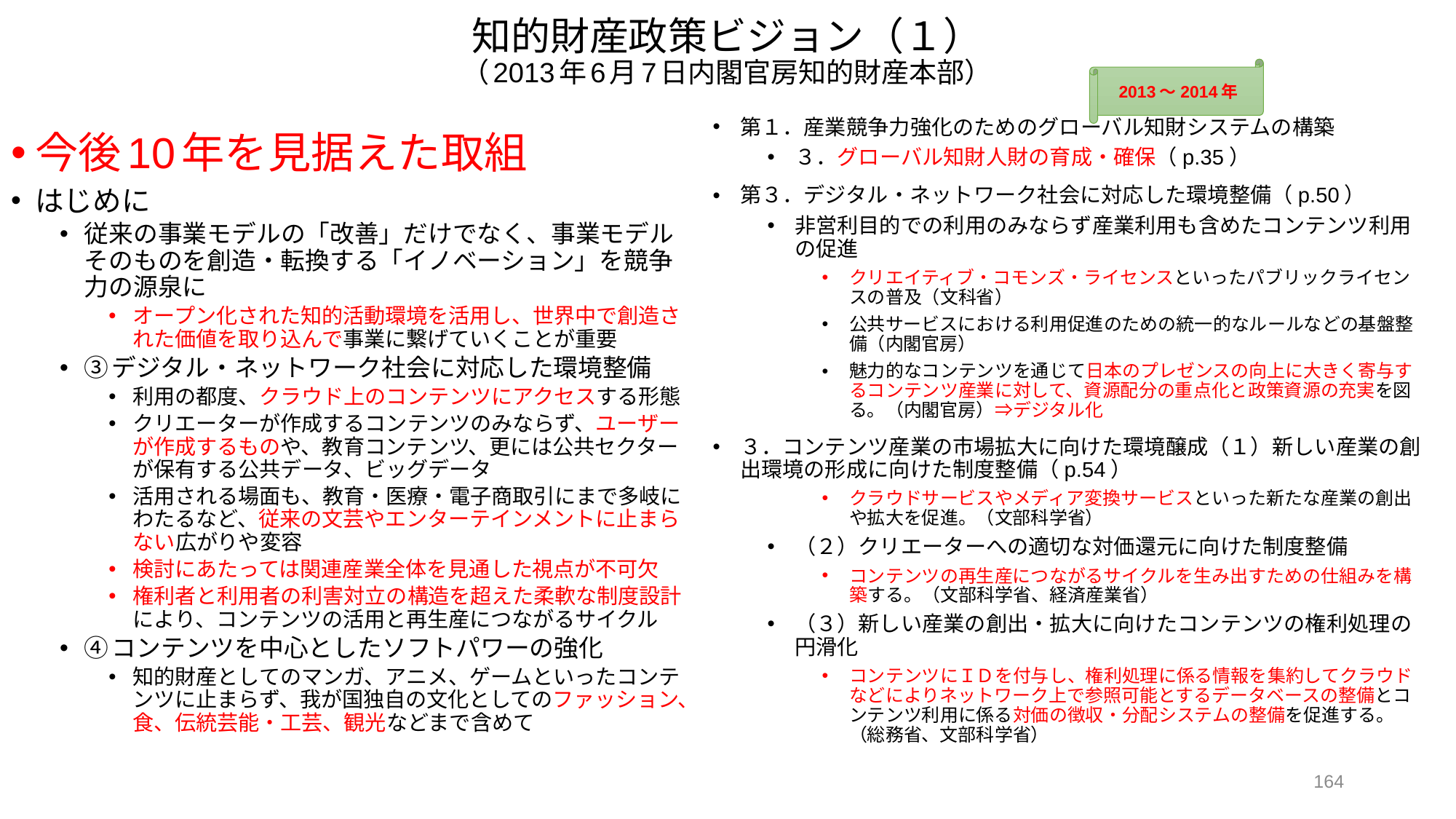

# 知的財産政策ビジョン（１） （2013年6月7日内閣官房知的財産本部）
2013～2014年
第１．産業競争力強化のためのグローバル知財システムの構築
３．グローバル知財人財の育成・確保（p.35）
第３．デジタル・ネットワーク社会に対応した環境整備（p.50）
非営利目的での利用のみならず産業利用も含めたコンテンツ利用の促進
クリエイティブ・コモンズ・ライセンスといったパブリックライセンスの普及（文科省）
公共サービスにおける利用促進のための統一的なルールなどの基盤整備（内閣官房）
魅力的なコンテンツを通じて日本のプレゼンスの向上に大きく寄与するコンテンツ産業に対して、資源配分の重点化と政策資源の充実を図る。（内閣官房）⇒デジタル化
３．コンテンツ産業の市場拡大に向けた環境醸成（１）新しい産業の創出環境の形成に向けた制度整備（p.54）
クラウドサービスやメディア変換サービスといった新たな産業の創出や拡大を促進。（文部科学省）
（２）クリエーターへの適切な対価還元に向けた制度整備
コンテンツの再生産につながるサイクルを生み出すための仕組みを構築する。（文部科学省、経済産業省）
（３）新しい産業の創出・拡大に向けたコンテンツの権利処理の円滑化
コンテンツにＩＤを付与し、権利処理に係る情報を集約してクラウドなどによりネットワーク上で参照可能とするデータベースの整備とコンテンツ利用に係る対価の徴収・分配システムの整備を促進する。（総務省、文部科学省）
今後10年を見据えた取組
はじめに
従来の事業モデルの「改善」だけでなく、事業モデルそのものを創造・転換する「イノベーション」を競争力の源泉に
オープン化された知的活動環境を活用し、世界中で創造された価値を取り込んで事業に繋げていくことが重要
③デジタル・ネットワーク社会に対応した環境整備
利用の都度、クラウド上のコンテンツにアクセスする形態
クリエーターが作成するコンテンツのみならず、ユーザーが作成するものや、教育コンテンツ、更には公共セクターが保有する公共データ、ビッグデータ
活用される場面も、教育・医療・電子商取引にまで多岐にわたるなど、従来の文芸やエンターテインメントに止まらない広がりや変容
検討にあたっては関連産業全体を見通した視点が不可欠
権利者と利用者の利害対立の構造を超えた柔軟な制度設計により、コンテンツの活用と再生産につながるサイクル
④コンテンツを中心としたソフトパワーの強化
知的財産としてのマンガ、アニメ、ゲームといったコンテンツに止まらず、我が国独自の文化としてのファッション、食、伝統芸能・工芸、観光などまで含めて

164